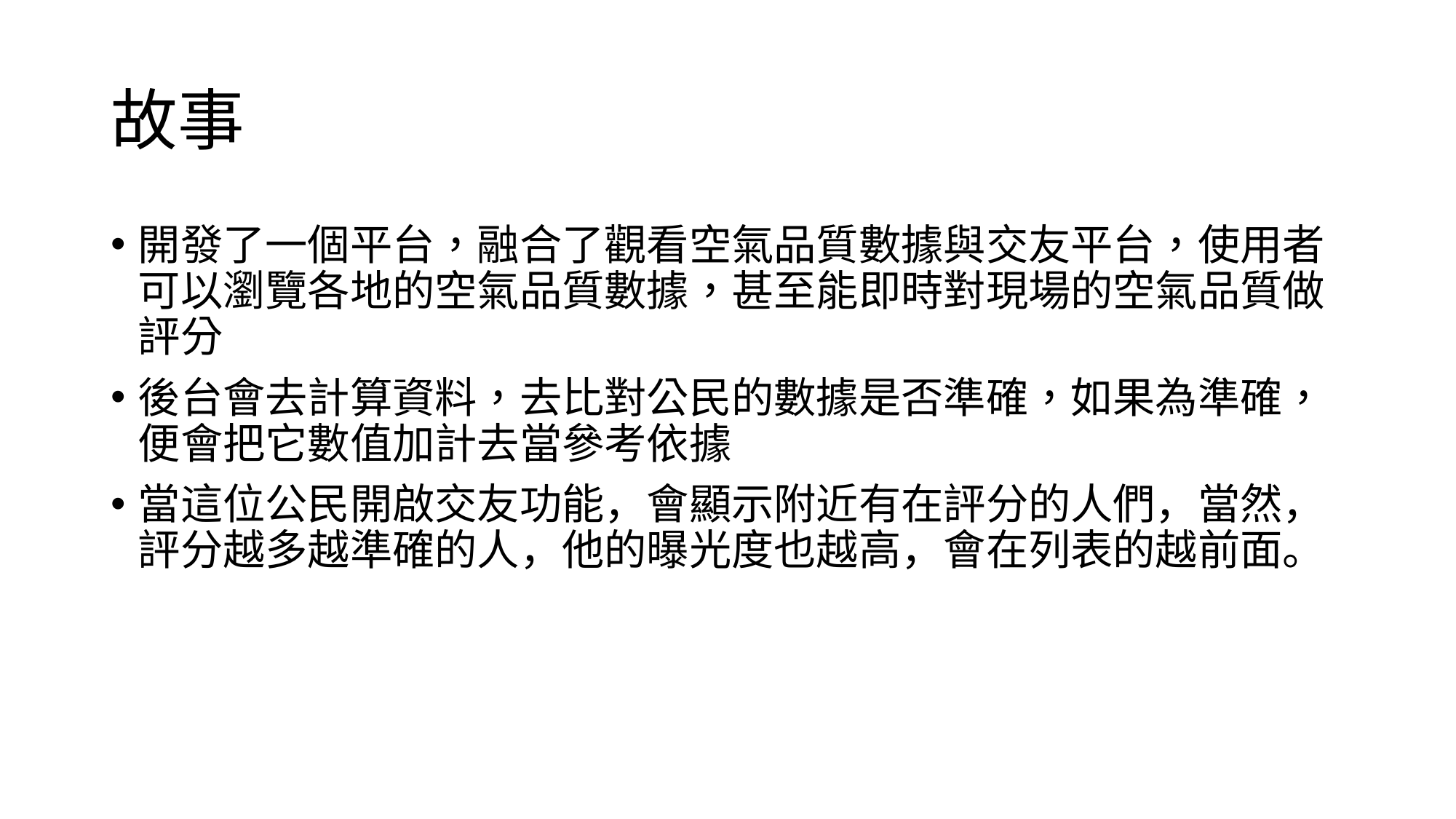

# 故事
開發了一個平台，融合了觀看空氣品質數據與交友平台，使用者可以瀏覽各地的空氣品質數據，甚至能即時對現場的空氣品質做評分
後台會去計算資料，去比對公民的數據是否準確，如果為準確，便會把它數值加計去當參考依據
當這位公民開啟交友功能，會顯示附近有在評分的人們，當然，評分越多越準確的人，他的曝光度也越高，會在列表的越前面。